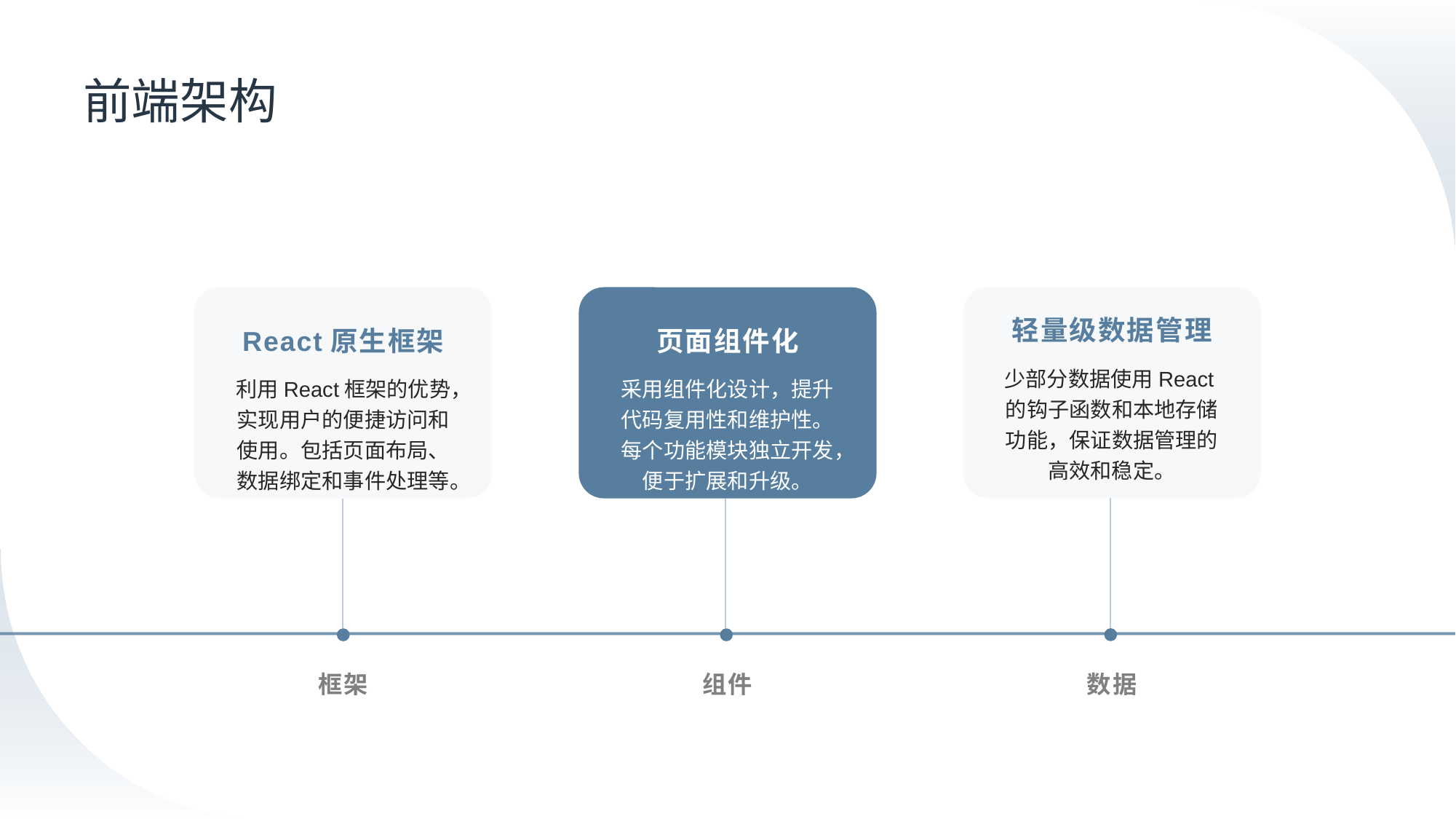

# 前端架构

轻量级数据管理
React原生框架
页面组件化
少部分数据使用React的钩子函数和本地存储功能，保证数据管理的高效和稳定。
利用React框架的优势，实现用户的便捷访问和使用。包括页面布局、数据绑定和事件处理等。
采用组件化设计，提升代码复用性和维护性。每个功能模块独立开发，便于扩展和升级。

框架
组件
数据